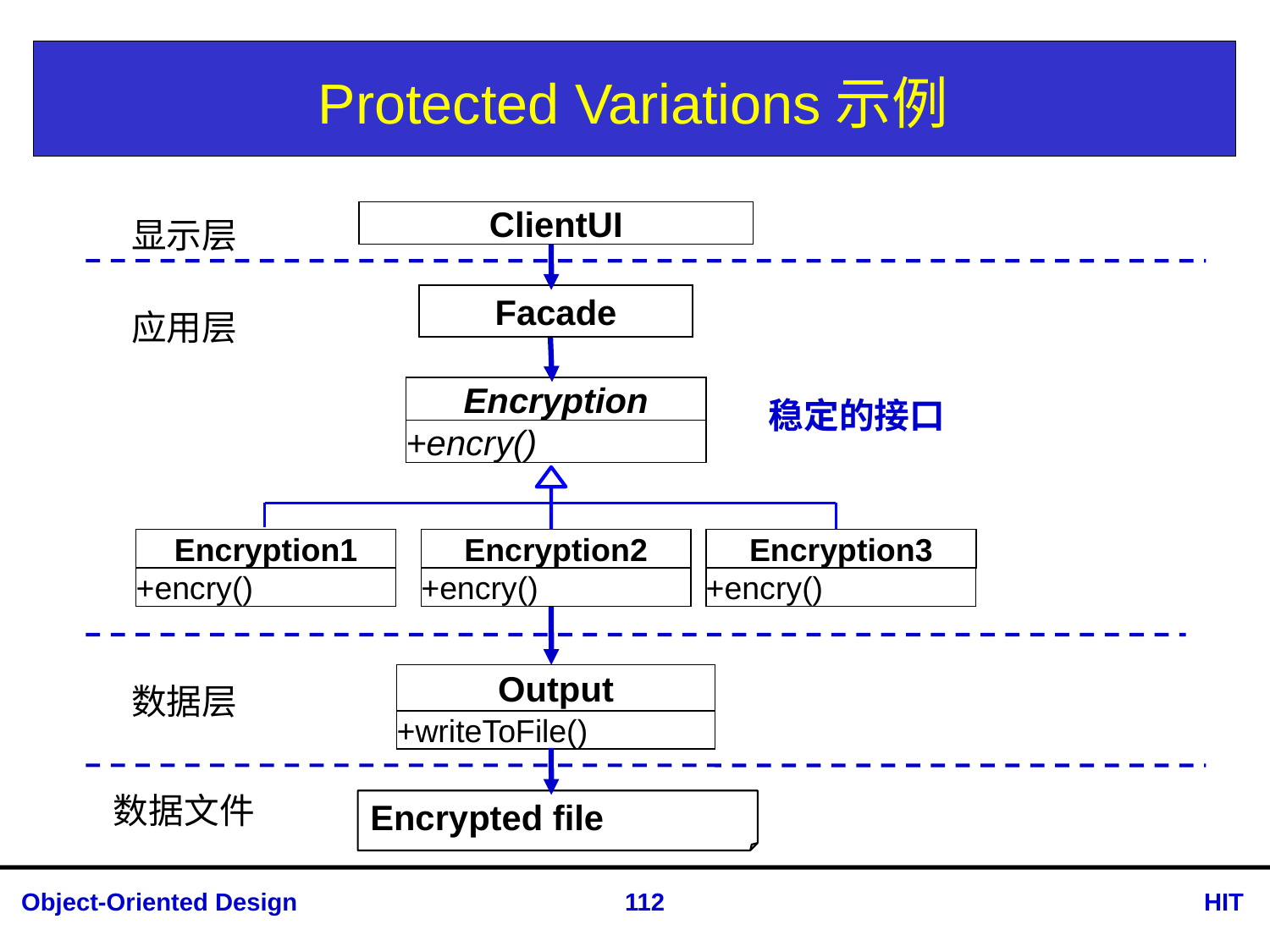

# Protected Variations示例
ClientUI
显示层

Facade
应用层

Encryption
稳定的接口
+encry()

Encryption1
Encryption2
Encryption3
+encry()
+encry()
+encry()

Output
数据层
+writeToFile()

数据文件
Encrypted file